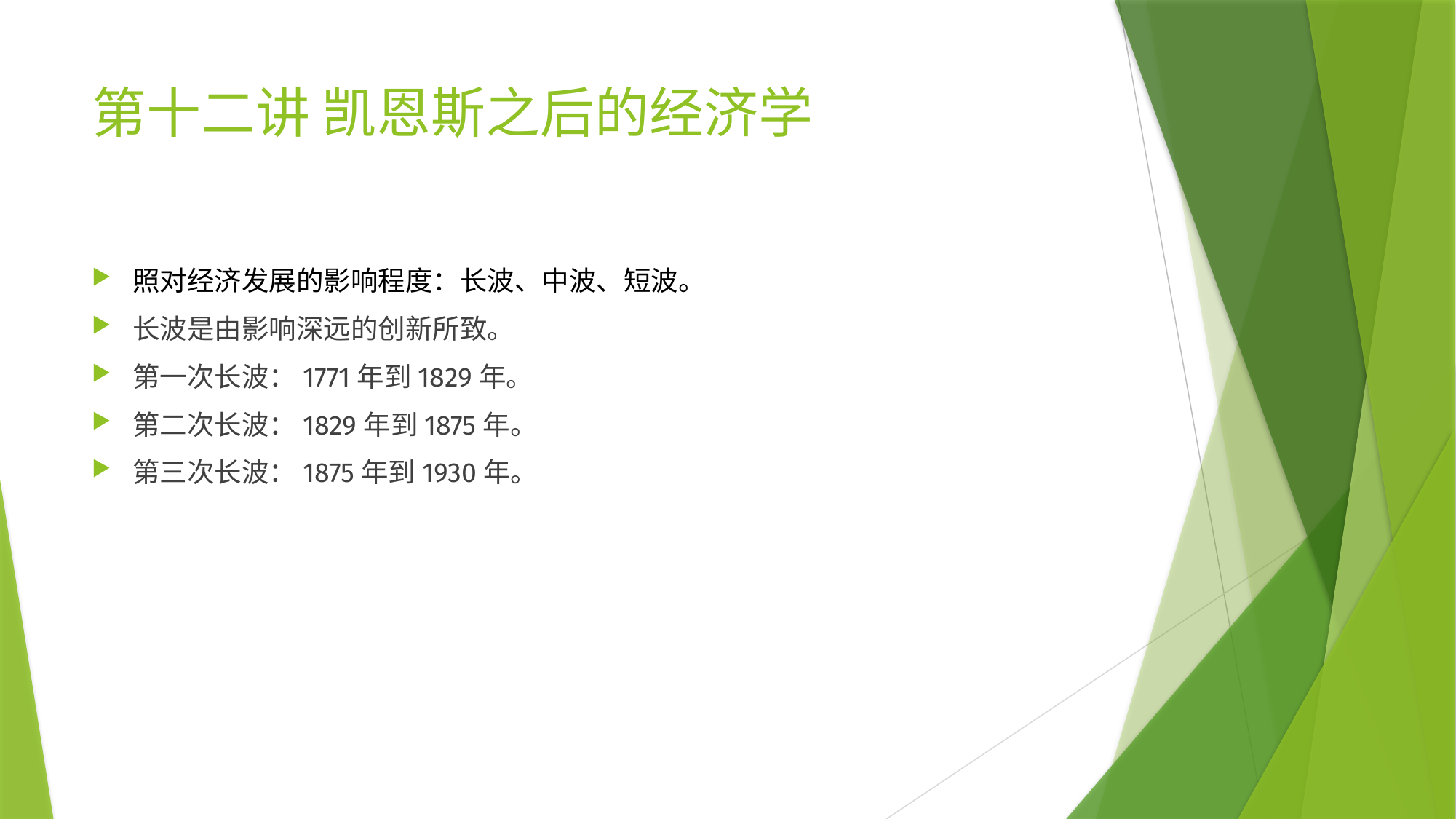

# 第十二讲 凯恩斯之后的经济学
照对经济发展的影响程度：长波、中波、短波。
长波是由影响深远的创新所致。
第一次长波：1771年到1829年。
第二次长波：1829年到1875年。
第三次长波：1875年到1930年。